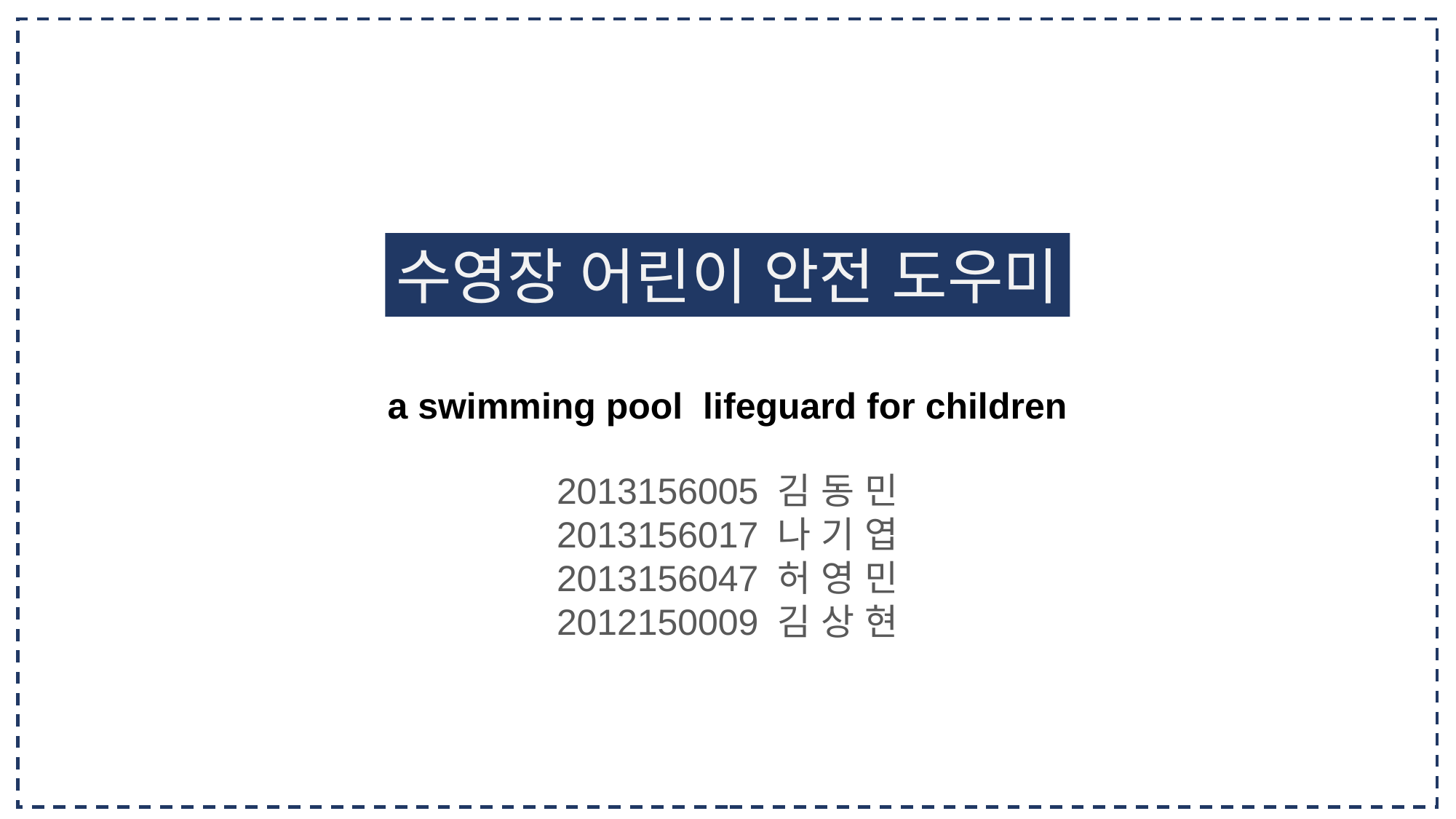

수영장 어린이 안전 도우미
a swimming pool  lifeguard for children
2013156005 김 동 민
2013156017 나 기 엽
2013156047 허 영 민
2012150009 김 상 현